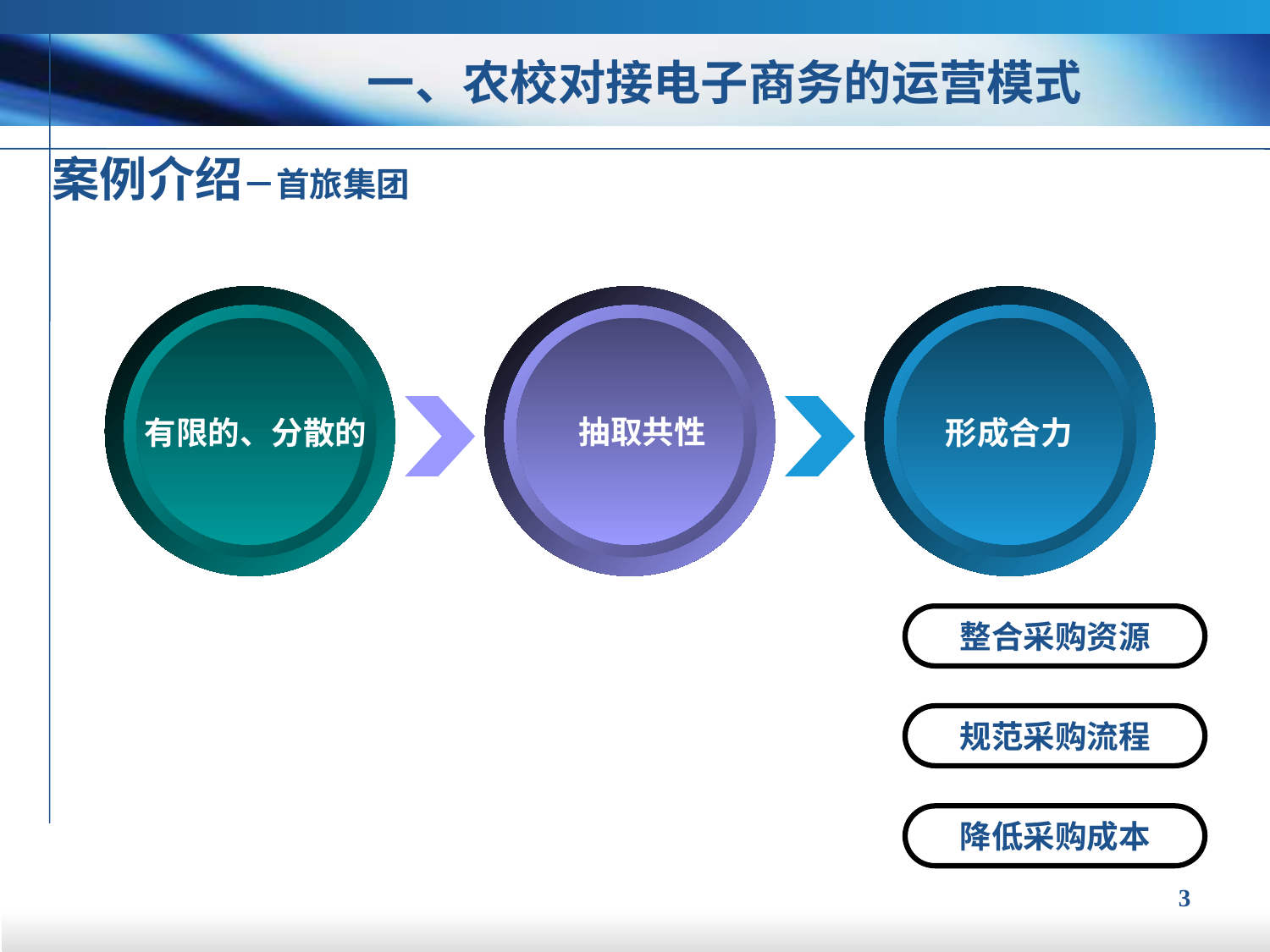

一、农校对接电子商务的运营模式
案例介绍－首旅集团

抽取共性
有限的、分散的
形成合力

整合采购资源
规范采购流程
降低采购成本